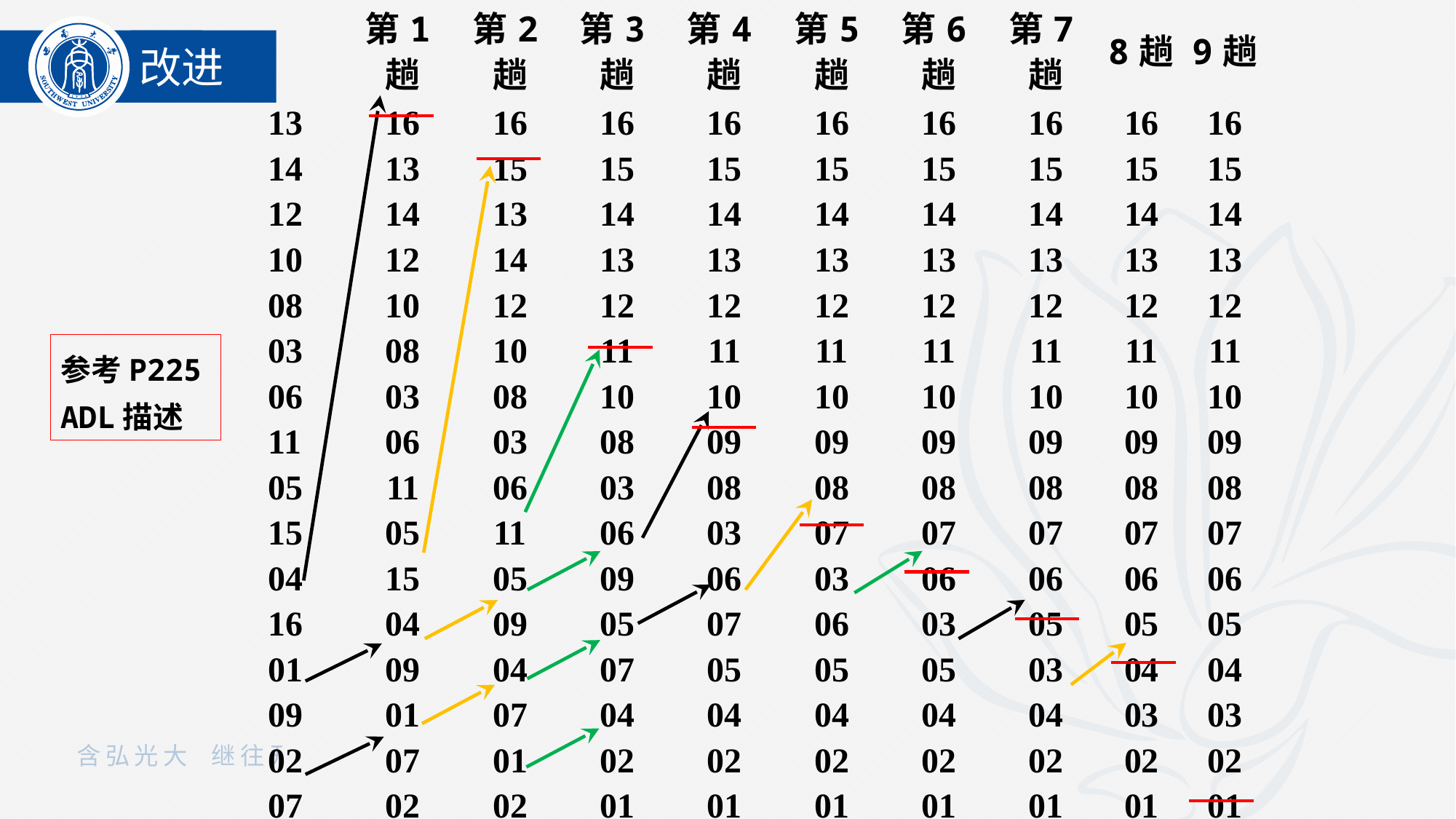

|  | 第1趟 | 第2趟 | 第3趟 | 第4趟 | 第5趟 | 第6趟 | 第7趟 | 8趟 | 9趟 |
| --- | --- | --- | --- | --- | --- | --- | --- | --- | --- |
| 13 | 16 | 16 | 16 | 16 | 16 | 16 | 16 | 16 | 16 |
| 14 | 13 | 15 | 15 | 15 | 15 | 15 | 15 | 15 | 15 |
| 12 | 14 | 13 | 14 | 14 | 14 | 14 | 14 | 14 | 14 |
| 10 | 12 | 14 | 13 | 13 | 13 | 13 | 13 | 13 | 13 |
| 08 | 10 | 12 | 12 | 12 | 12 | 12 | 12 | 12 | 12 |
| 03 | 08 | 10 | 11 | 11 | 11 | 11 | 11 | 11 | 11 |
| 06 | 03 | 08 | 10 | 10 | 10 | 10 | 10 | 10 | 10 |
| 11 | 06 | 03 | 08 | 09 | 09 | 09 | 09 | 09 | 09 |
| 05 | 11 | 06 | 03 | 08 | 08 | 08 | 08 | 08 | 08 |
| 15 | 05 | 11 | 06 | 03 | 07 | 07 | 07 | 07 | 07 |
| 04 | 15 | 05 | 09 | 06 | 03 | 06 | 06 | 06 | 06 |
| 16 | 04 | 09 | 05 | 07 | 06 | 03 | 05 | 05 | 05 |
| 01 | 09 | 04 | 07 | 05 | 05 | 05 | 03 | 04 | 04 |
| 09 | 01 | 07 | 04 | 04 | 04 | 04 | 04 | 03 | 03 |
| 02 | 07 | 01 | 02 | 02 | 02 | 02 | 02 | 02 | 02 |
| 07 | 02 | 02 | 01 | 01 | 01 | 01 | 01 | 01 | 01 |
改进
参考P225 ADL描述